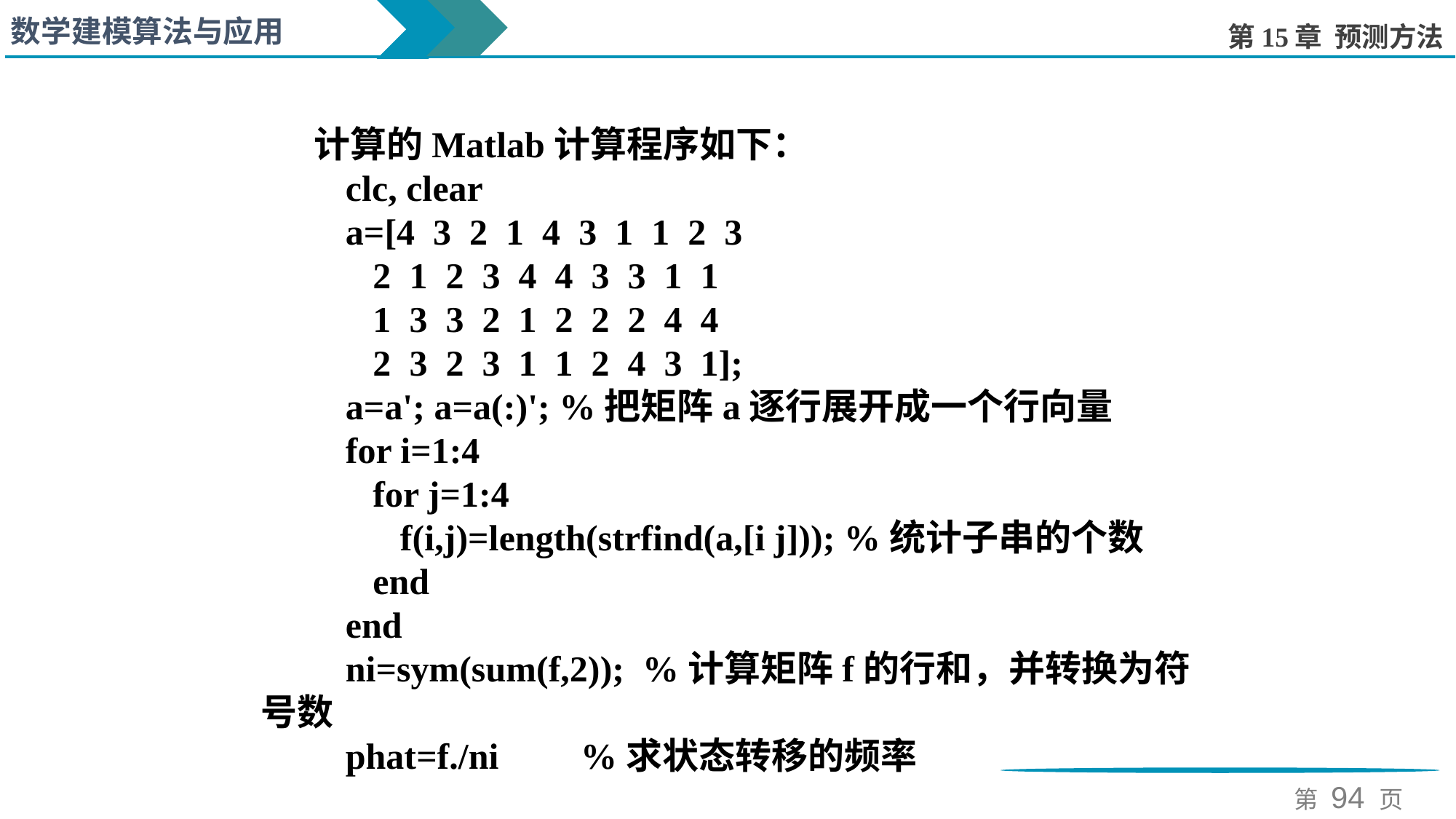

计算的Matlab计算程序如下：
clc, clear
a=[4  3  2  1  4  3  1  1  2  3
   2  1  2  3  4  4  3  3  1  1
   1  3  3  2  1  2  2  2  4  4
   2  3  2  3  1  1  2  4  3  1];
a=a'; a=a(:)'; %把矩阵a逐行展开成一个行向量
for i=1:4
   for j=1:4
      f(i,j)=length(strfind(a,[i j])); %统计子串的个数
   end
end
ni=sym(sum(f,2));  %计算矩阵f的行和，并转换为符号数
phat=f./ni         %求状态转移的频率